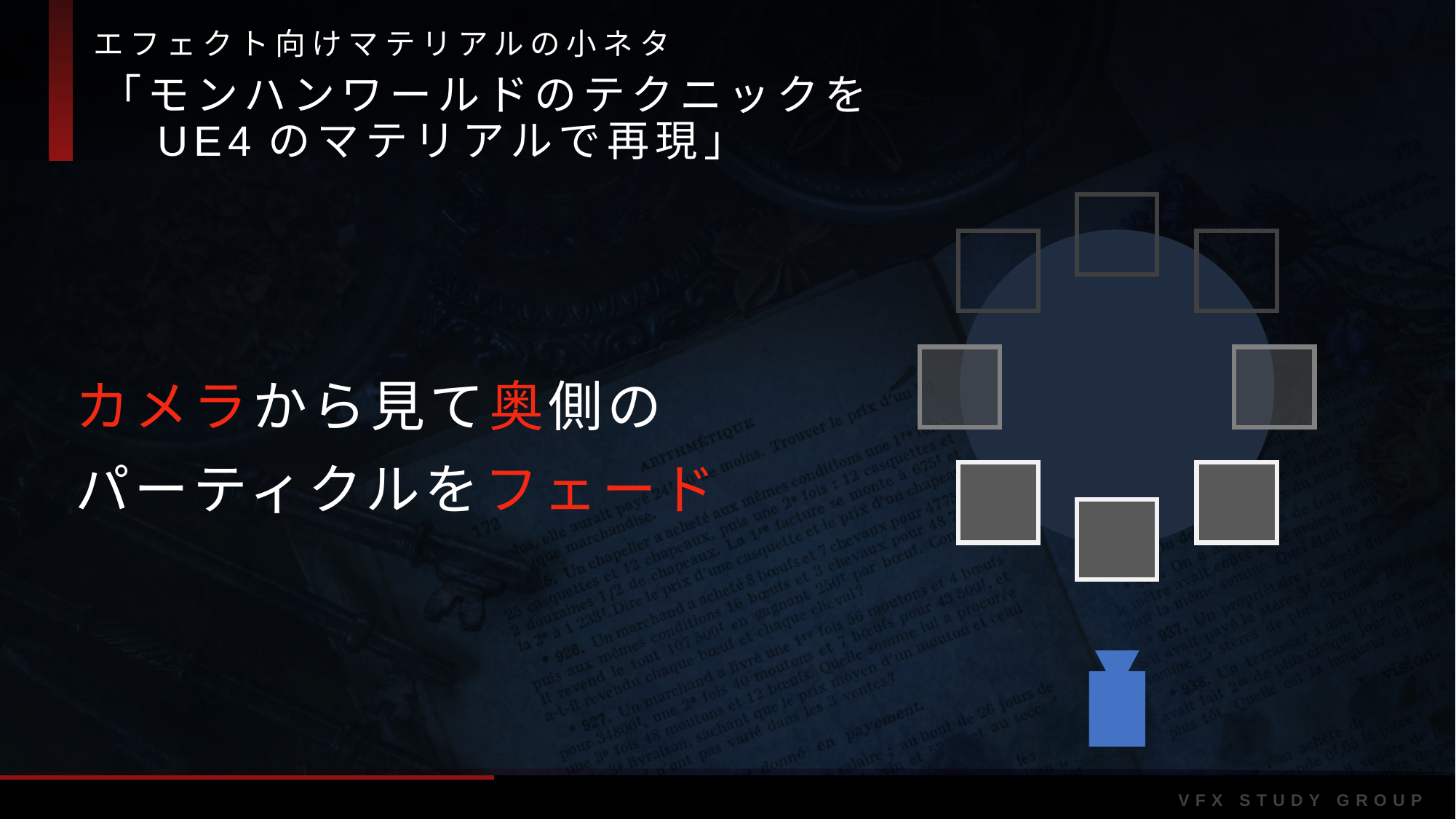

「モンハンワールドのテクニックを
　UE4のマテリアルで再現」

カメラから見て奥側の
パーティクルをフェード